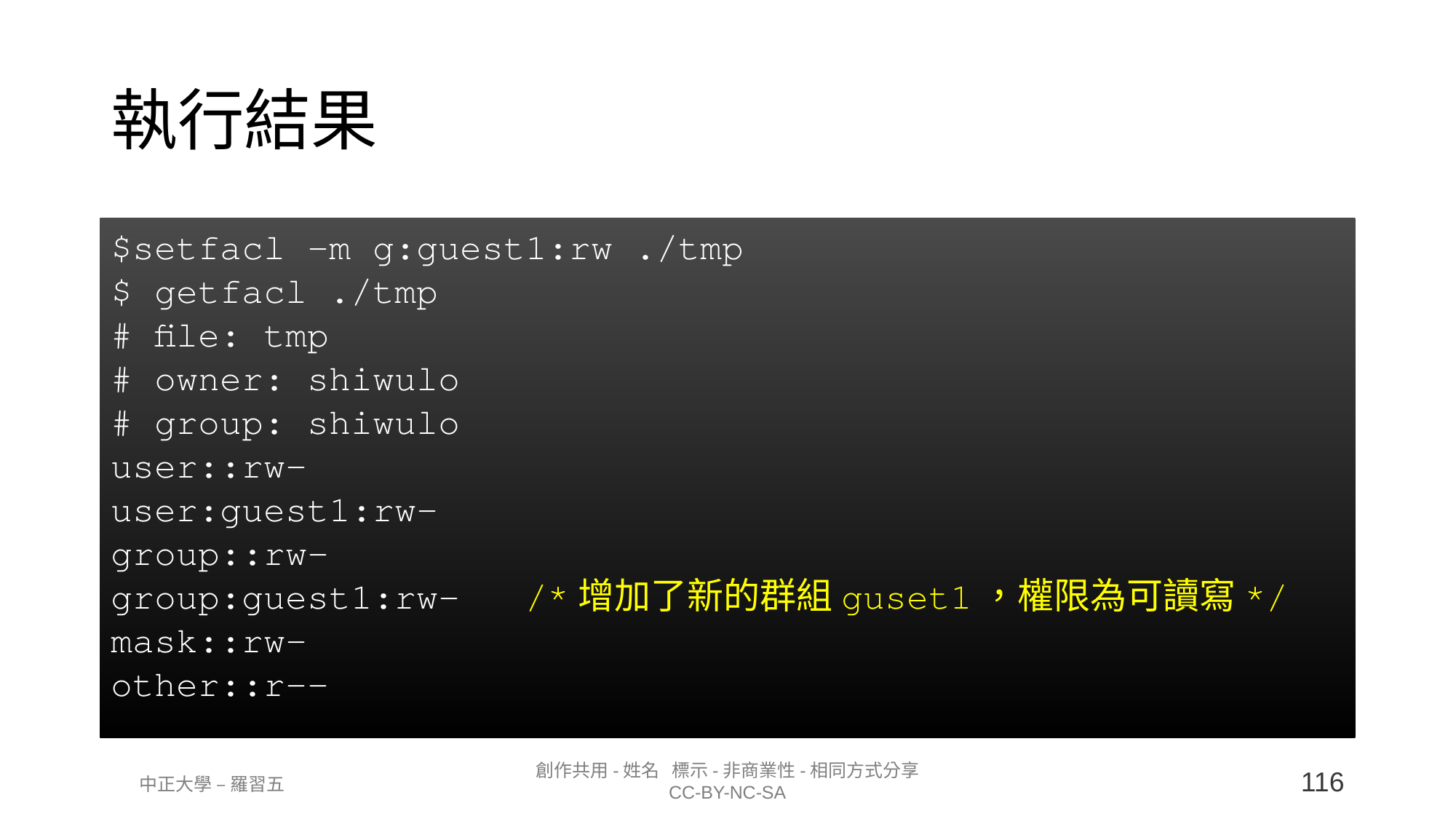

執行結果
$setfacl -m g:guest1:rw ./tmp
$ getfacl ./tmp
# file: tmp
# owner: shiwulo
# group: shiwulo
user::rw-
user:guest1:rw-
group::rw-
group:guest1:rw-   /*增加了新的群組guset1，權限為可讀寫*/
mask::rw-
other::r--